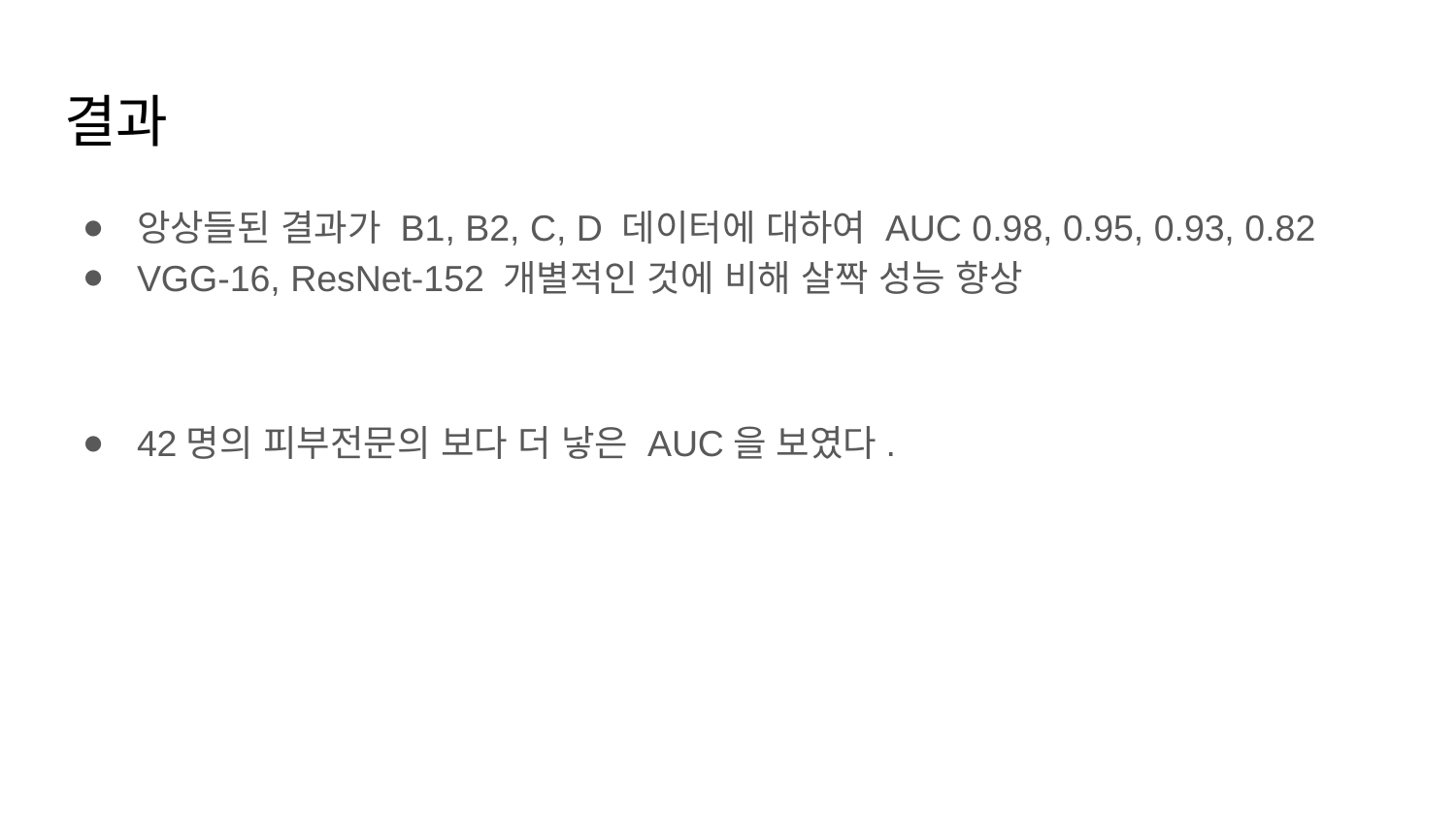

# 결과
앙상들된 결과가 B1, B2, C, D 데이터에 대하여 AUC 0.98, 0.95, 0.93, 0.82
VGG-16, ResNet-152 개별적인 것에 비해 살짝 성능 향상

42명의 피부전문의 보다 더 낳은 AUC을 보였다.